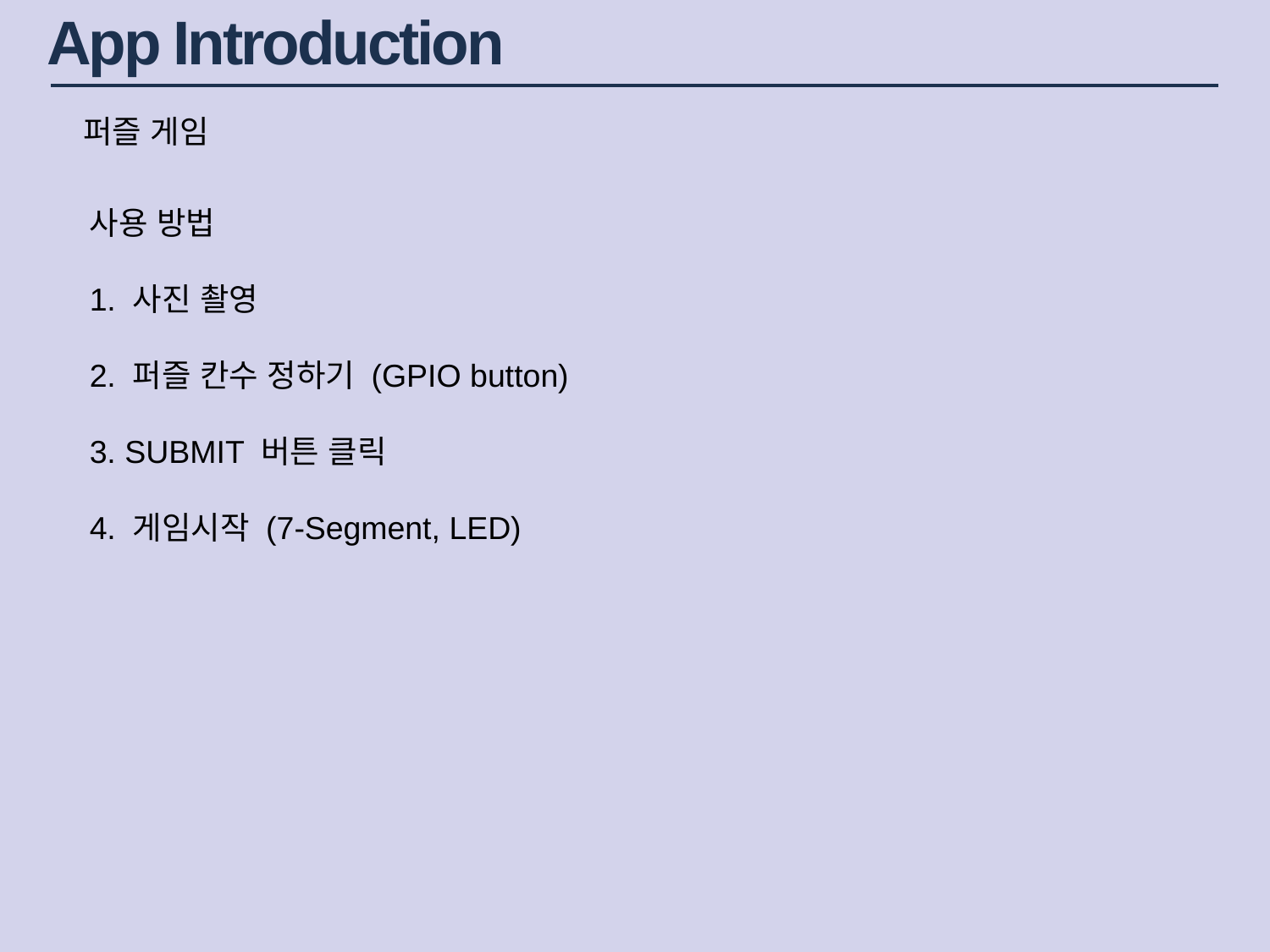

# App Introduction
퍼즐 게임
사용 방법

1. 사진 촬영

2. 퍼즐 칸수 정하기 (GPIO button)

3. SUBMIT 버튼 클릭

4. 게임시작 (7-Segment, LED)